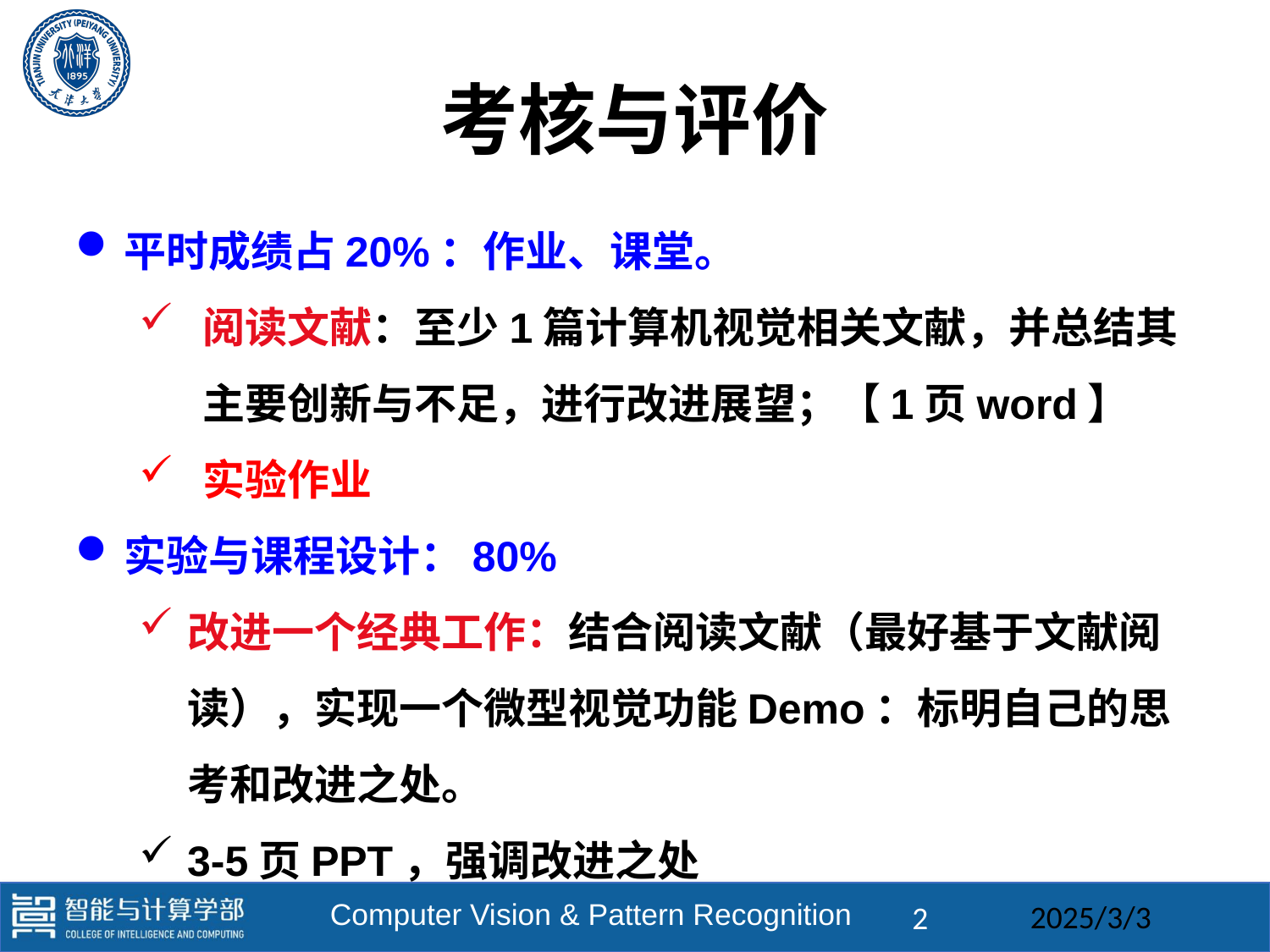

# 考核与评价
平时成绩占20%：作业、课堂。
阅读文献：至少1篇计算机视觉相关文献，并总结其主要创新与不足，进行改进展望；【1页word】
实验作业
实验与课程设计：80%
改进一个经典工作：结合阅读文献（最好基于文献阅读），实现一个微型视觉功能Demo：标明自己的思考和改进之处。
3-5页PPT，强调改进之处
2025/3/3
2